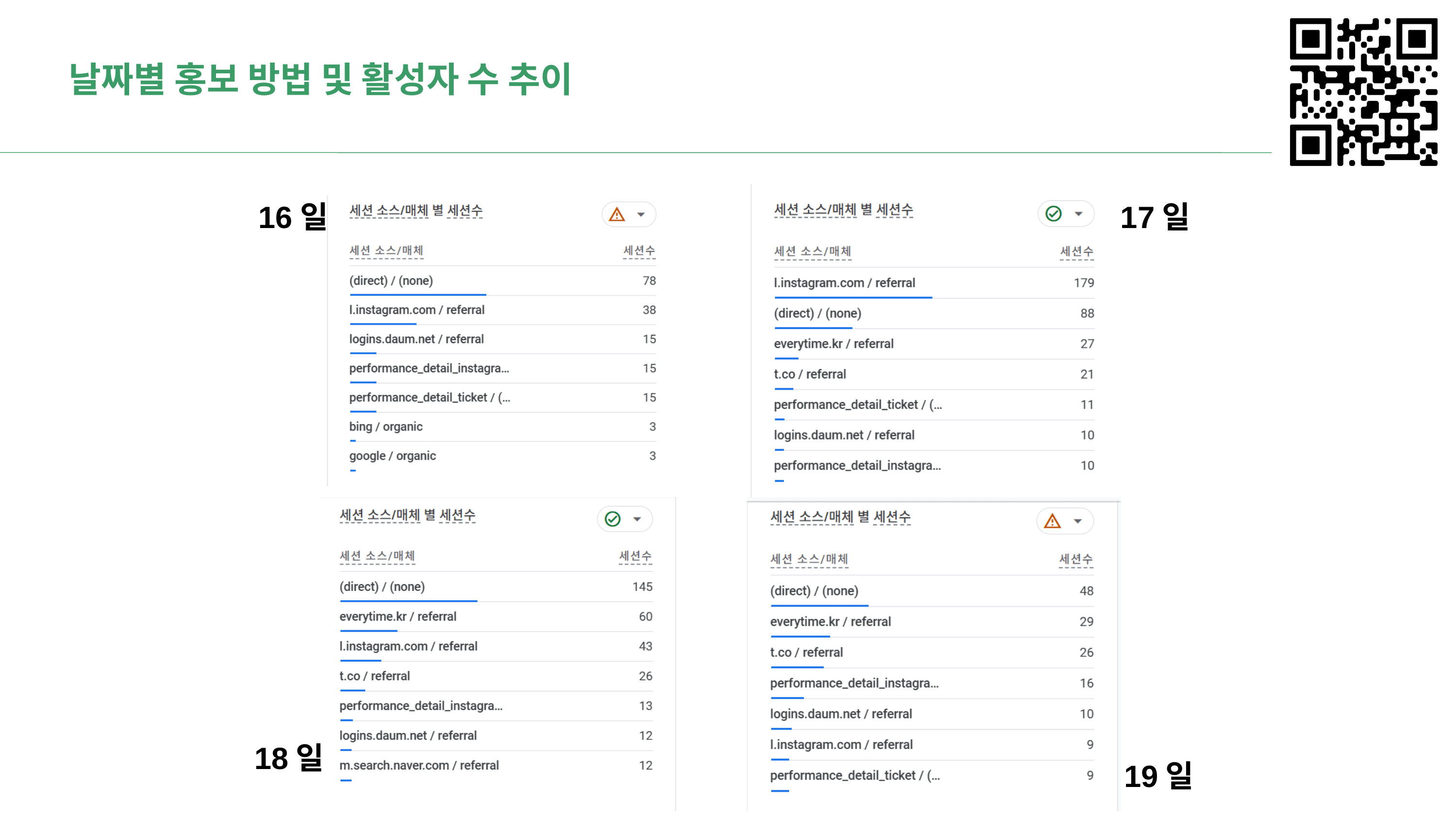

날짜별 홍보 방법 및 활성자 수 추이

16일
17일

18일
19일